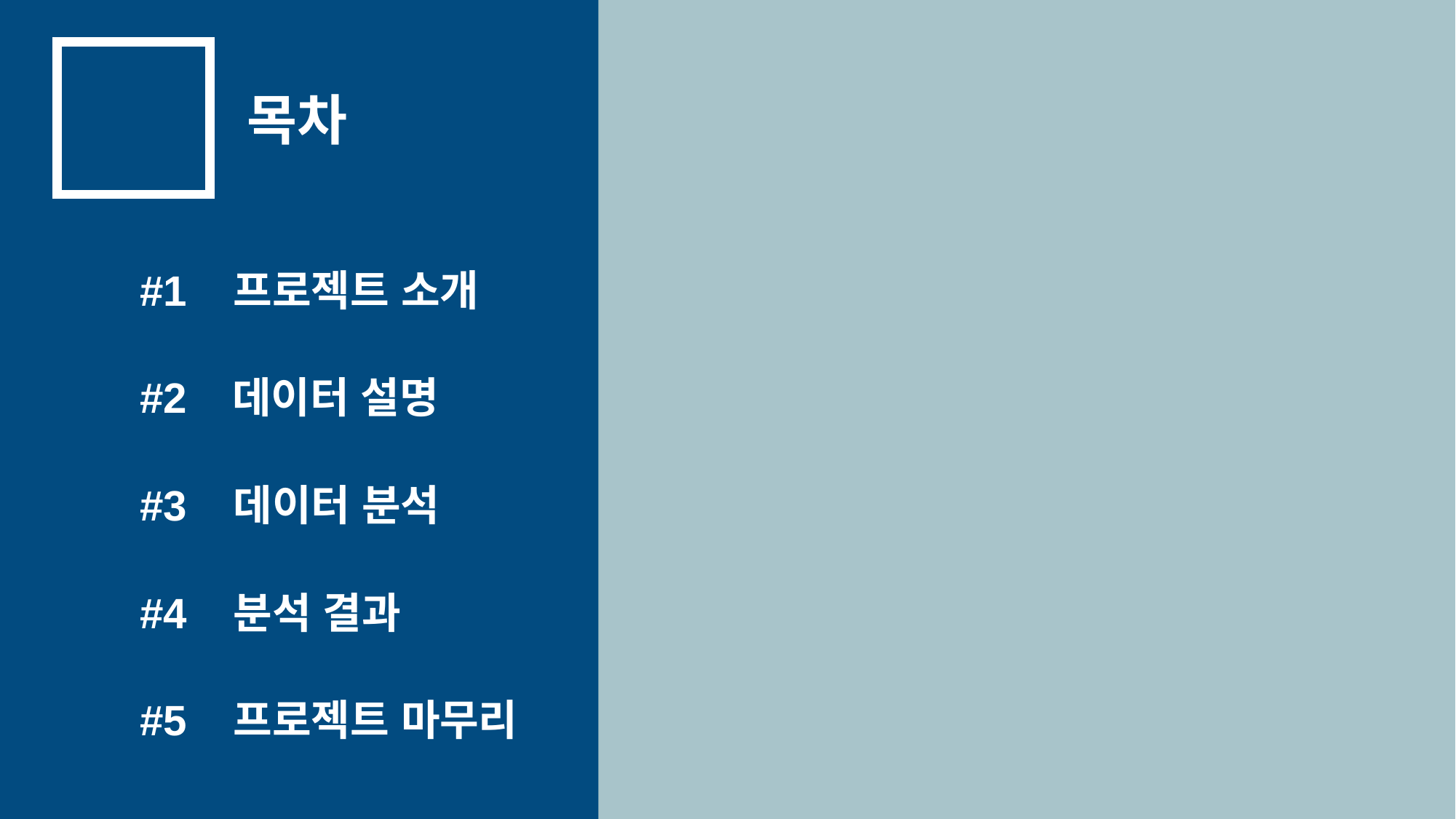

목차
#1
프로젝트 소개
#2
데이터 설명
#3
데이터 분석
#4
분석 결과
#5
프로젝트 마무리